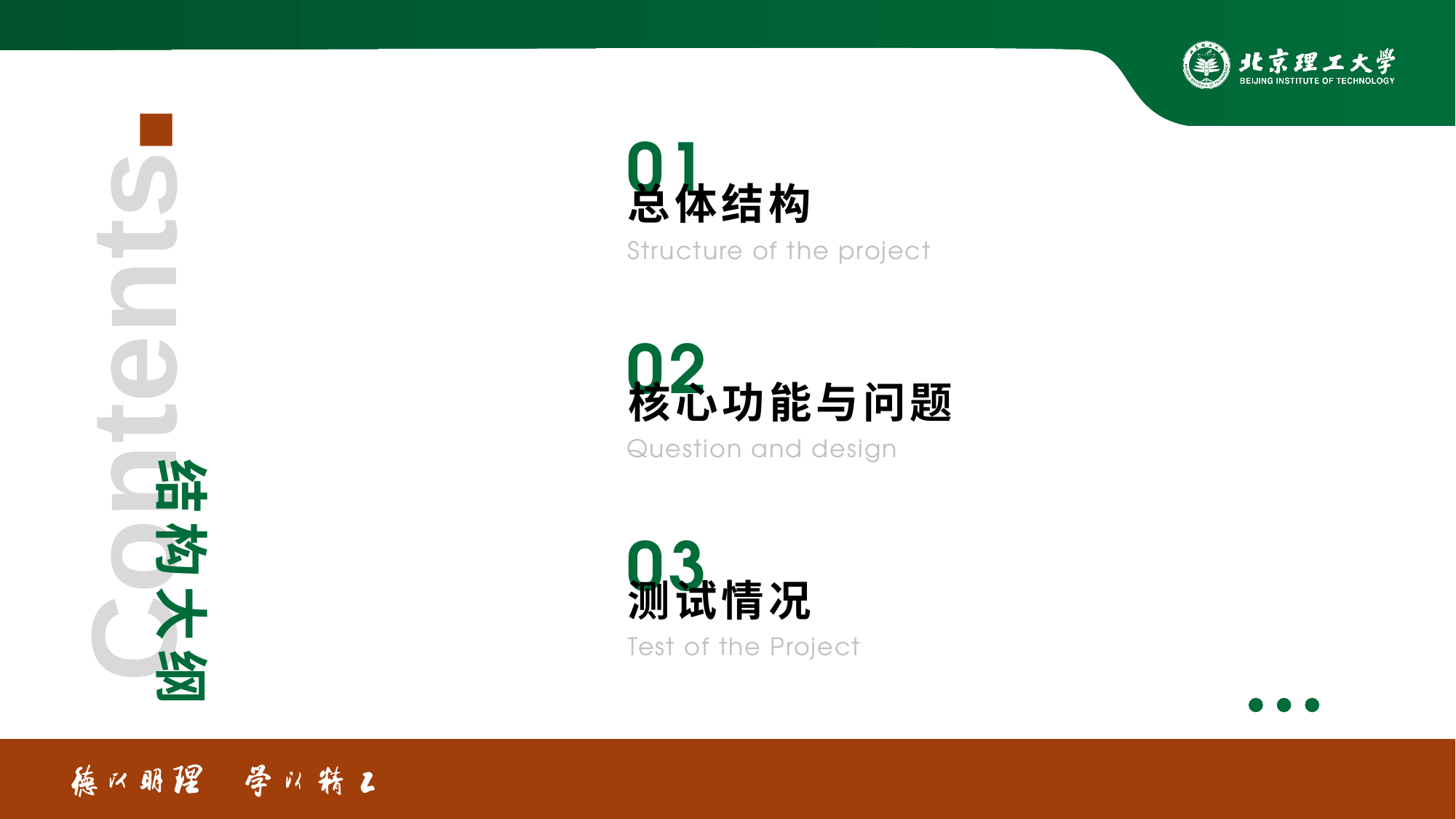

01
总体结构
Structure of the project
02
核心功能与问题
Question and design
03
测试情况
Test of the Project